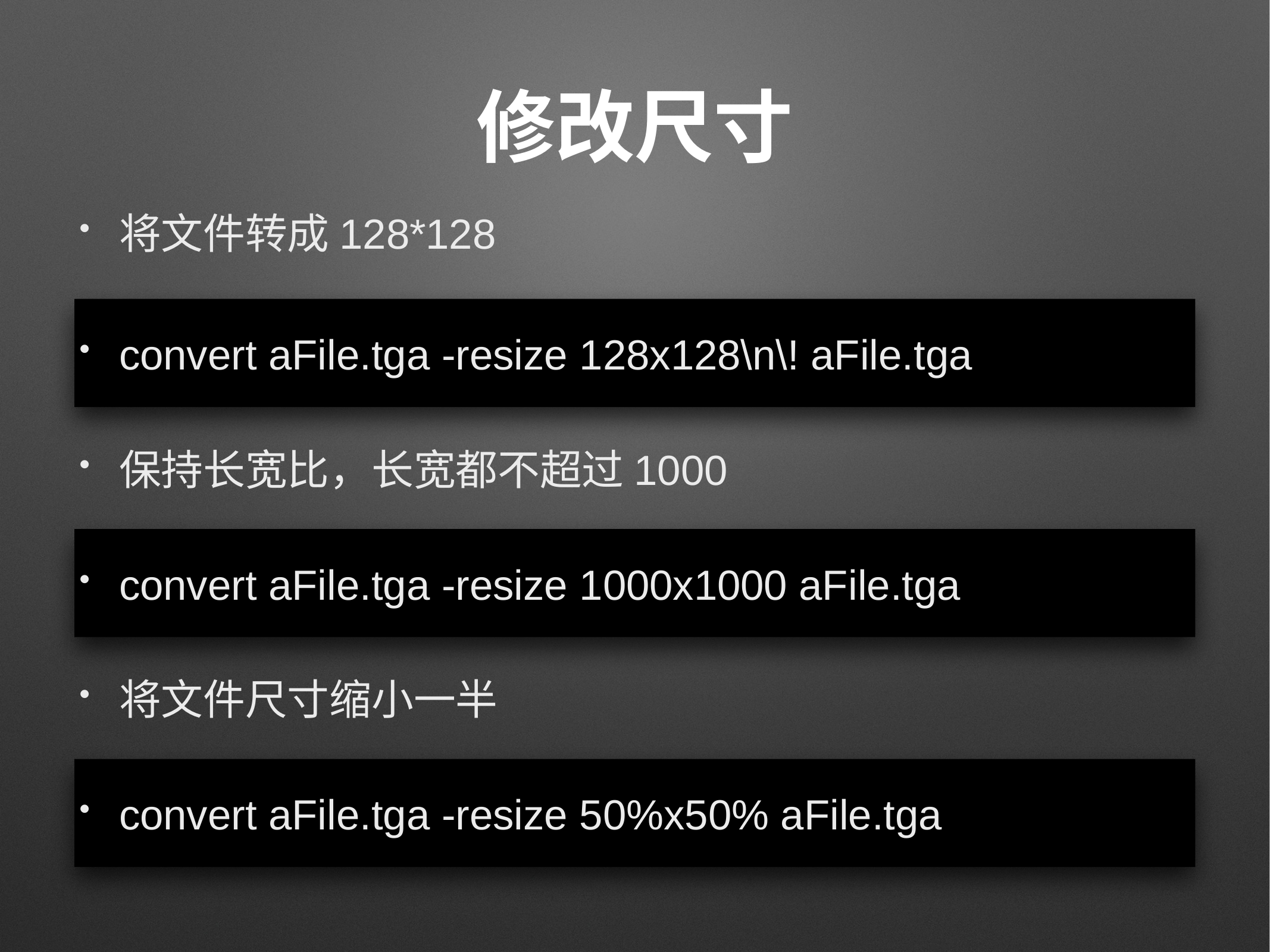

# 修改尺寸
将文件转成128*128
convert aFile.tga -resize 128x128\n\! aFile.tga
保持长宽比，长宽都不超过1000
convert aFile.tga -resize 1000x1000 aFile.tga
将文件尺寸缩小一半
convert aFile.tga -resize 50%x50% aFile.tga